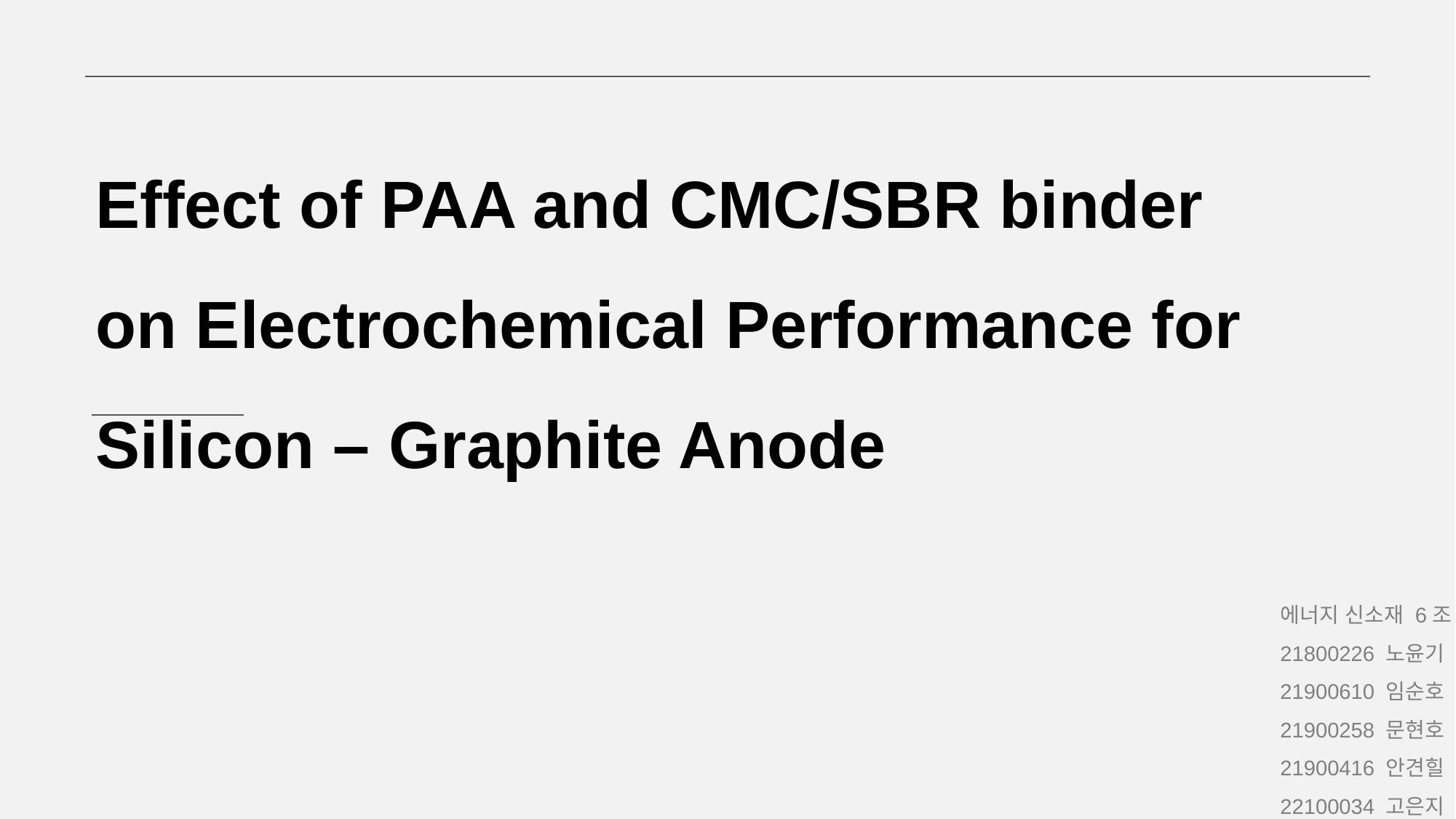

Effect of PAA and CMC/SBR binder on Electrochemical Performance for Silicon – Graphite Anode
에너지 신소재 6조
21800226 노윤기
21900610 임순호
21900258 문현호
21900416 안견힐
22100034 고은지